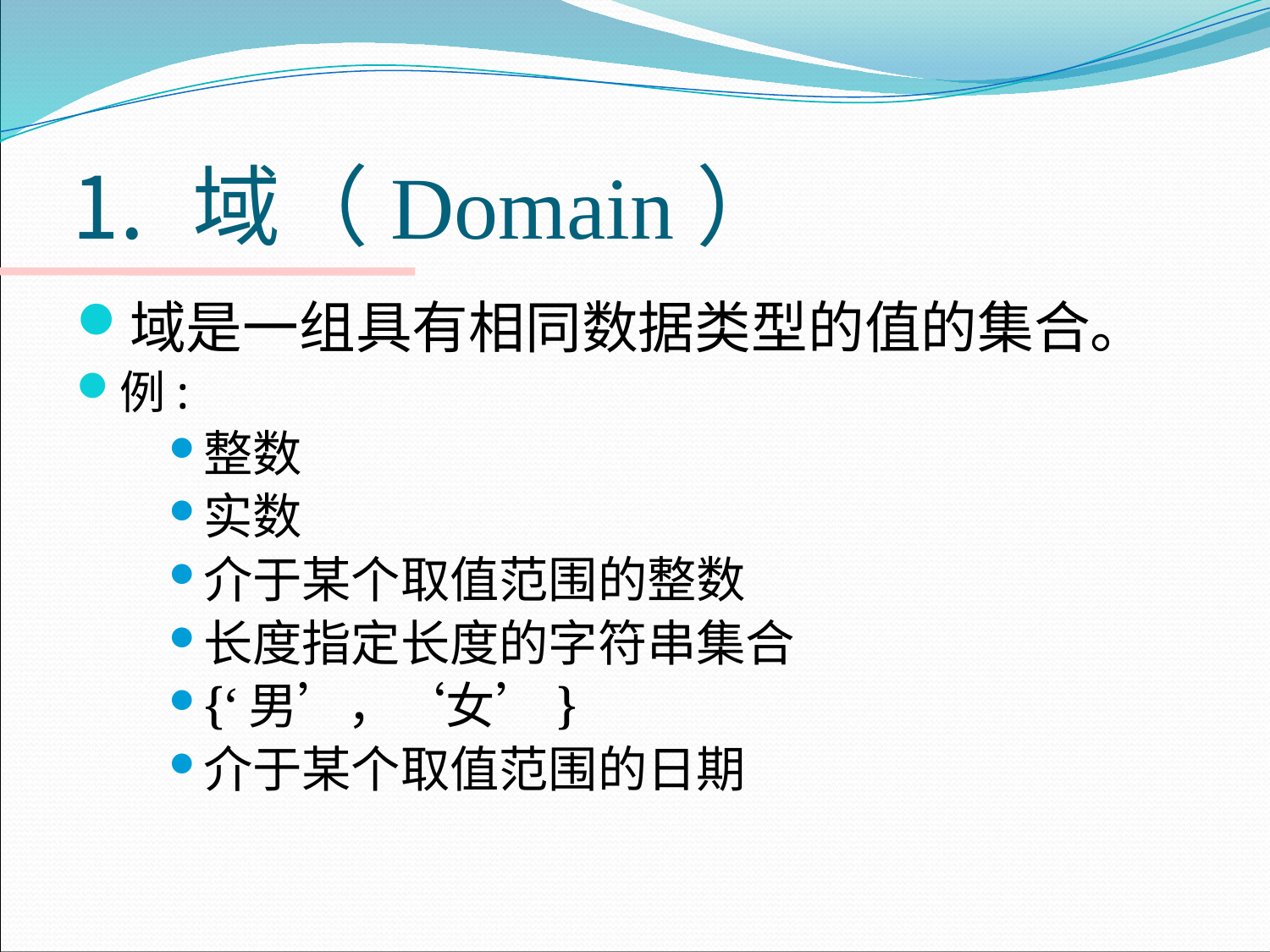

# ⒈ 域（Domain）
域是一组具有相同数据类型的值的集合。
例:
整数
实数
介于某个取值范围的整数
长度指定长度的字符串集合
{‘男’，‘女’}
介于某个取值范围的日期

112